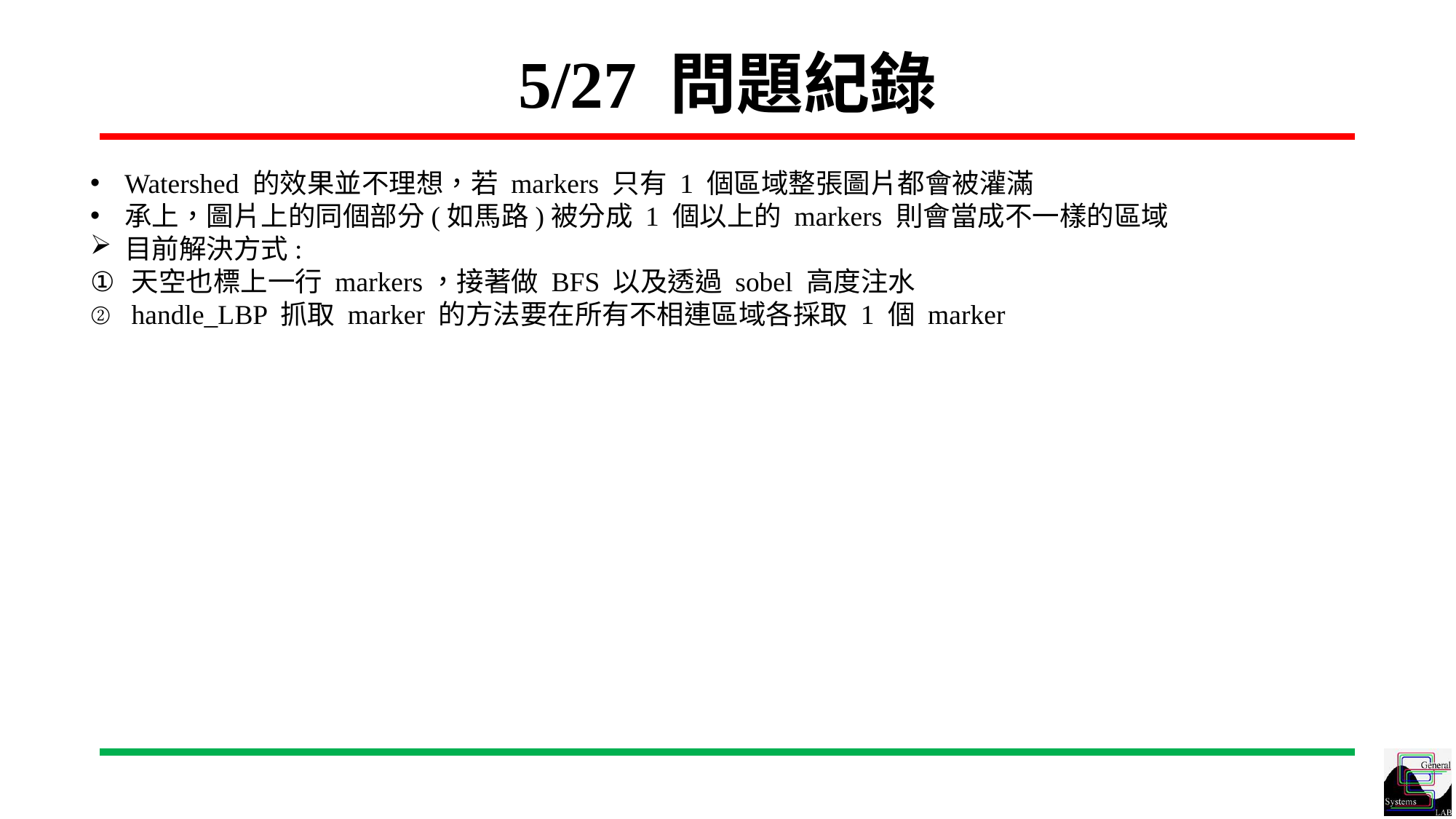

# 5/27 問題紀錄
Watershed 的效果並不理想，若 markers 只有 1 個區域整張圖片都會被灌滿
承上，圖片上的同個部分(如馬路)被分成 1 個以上的 markers 則會當成不一樣的區域
目前解決方式:
天空也標上一行 markers，接著做 BFS 以及透過 sobel 高度注水
handle_LBP 抓取 marker 的方法要在所有不相連區域各採取 1 個 marker